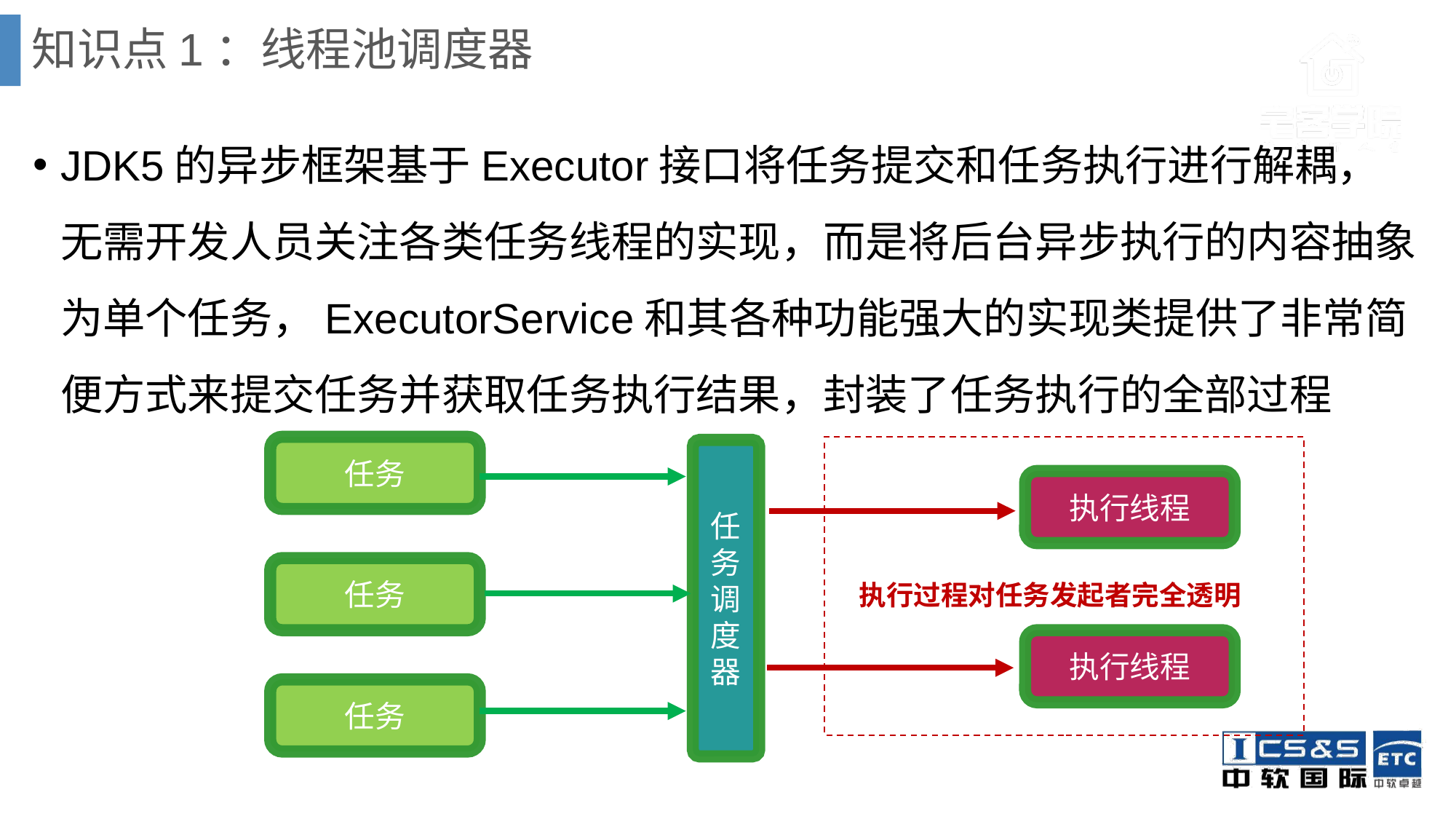

# 知识点1：线程池调度器
JDK5的异步框架基于Executor接口将任务提交和任务执行进行解耦，无需开发人员关注各类任务线程的实现，而是将后台异步执行的内容抽象为单个任务，ExecutorService和其各种功能强大的实现类提供了非常简便方式来提交任务并获取任务执行结果，封装了任务执行的全部过程
任务

任务调度器
执行线程
任务
执行过程对任务发起者完全透明
执行线程
任务